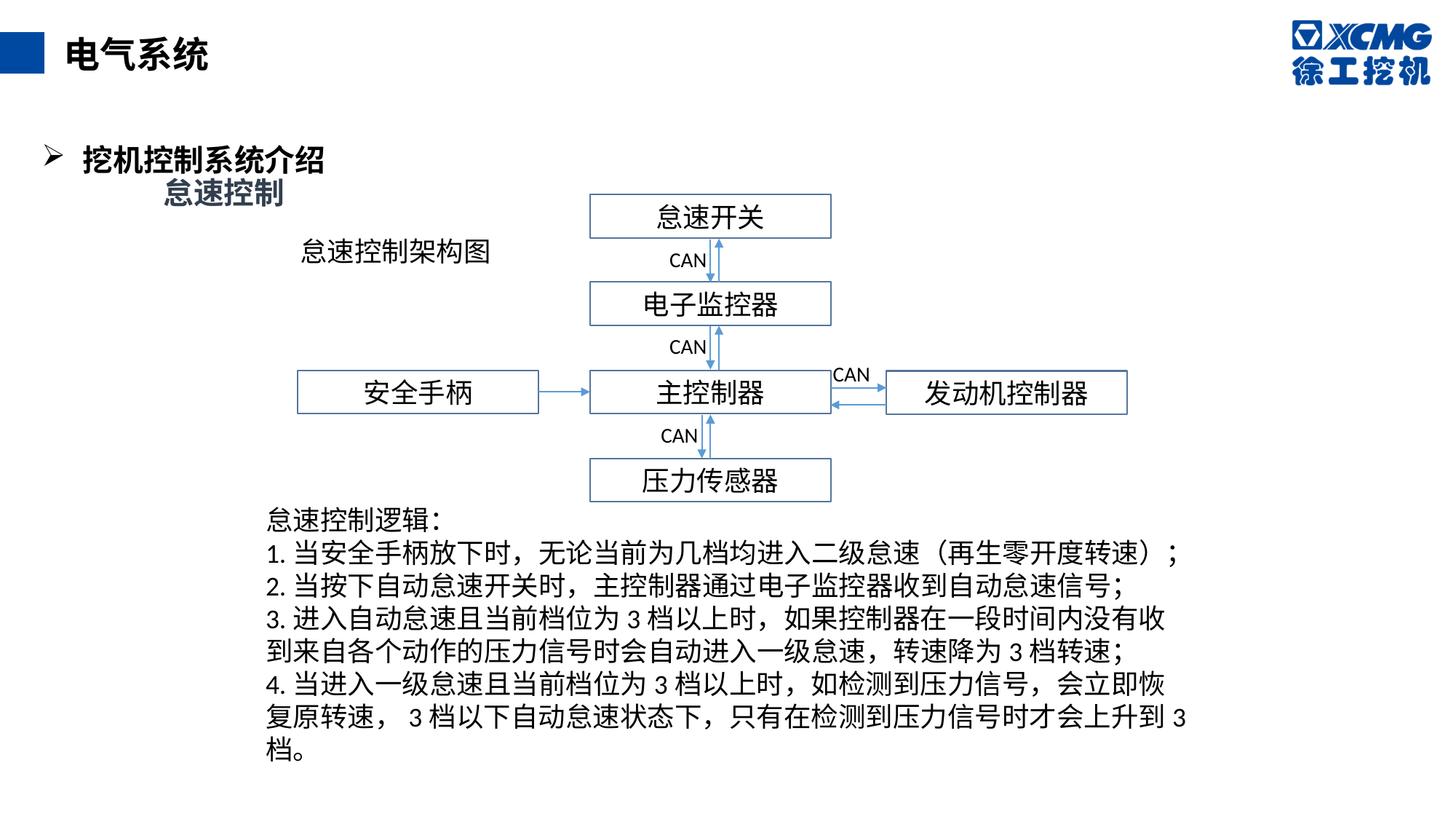

电气系统
挖机控制系统介绍
   怠速控制
怠速开关
怠速控制架构图
CAN

电子监控器
CAN
CAN
安全手柄
主控制器
发动机控制器
CAN
压力传感器
怠速控制逻辑：
1.当安全手柄放下时，无论当前为几档均进入二级怠速（再生零开度转速）；
2.当按下自动怠速开关时，主控制器通过电子监控器收到自动怠速信号；
3.进入自动怠速且当前档位为3档以上时，如果控制器在一段时间内没有收到来自各个动作的压力信号时会自动进入一级怠速，转速降为3档转速；
4.当进入一级怠速且当前档位为3档以上时，如检测到压力信号，会立即恢复原转速，3档以下自动怠速状态下，只有在检测到压力信号时才会上升到3档。